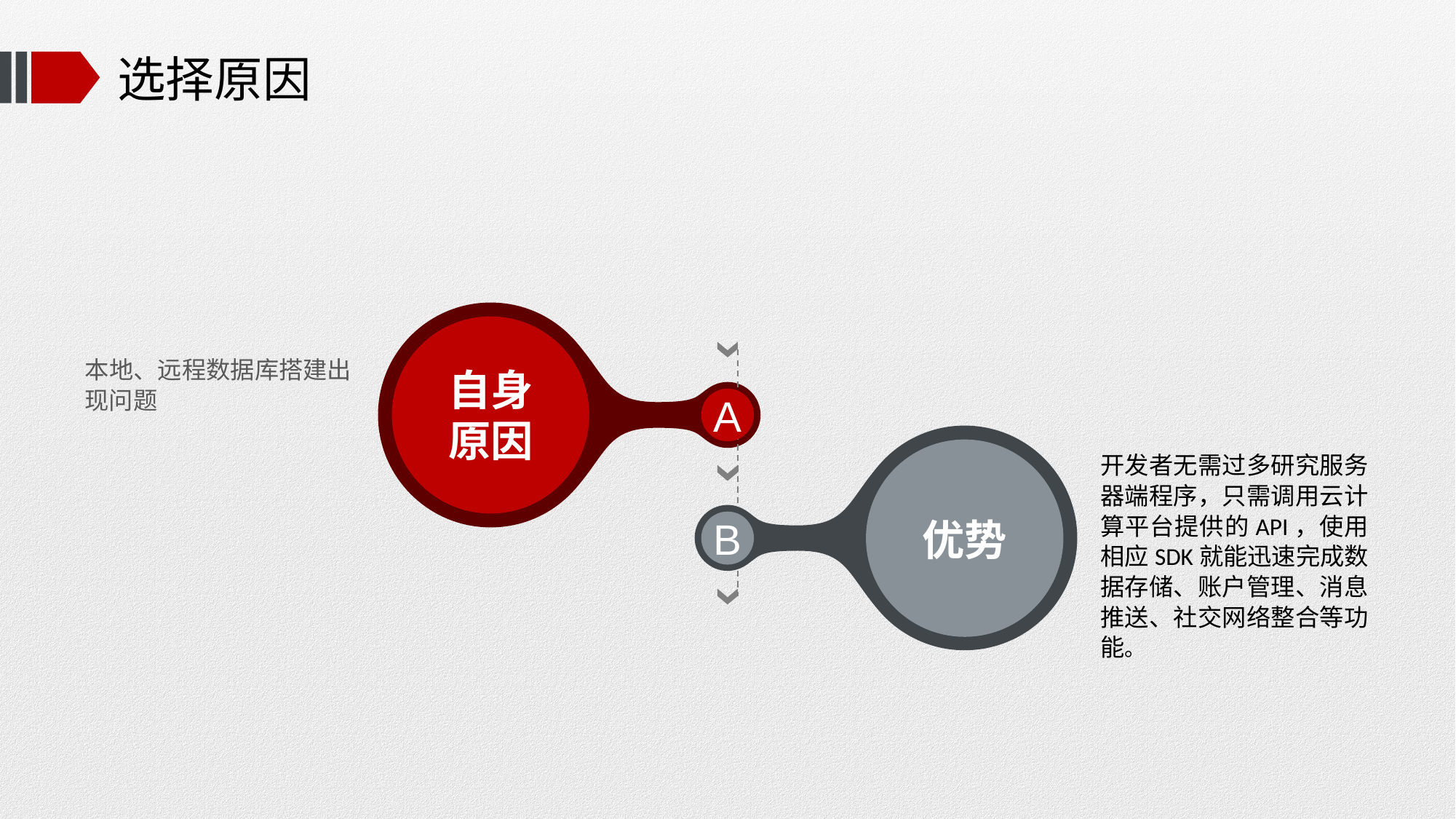

# 选择原因

本地、远程数据库搭建出现问题
自身原因
A

开发者无需过多研究服务器端程序，只需调用云计算平台提供的API，使用相应SDK就能迅速完成数据存储、账户管理、消息推送、社交网络整合等功能。
B
优势